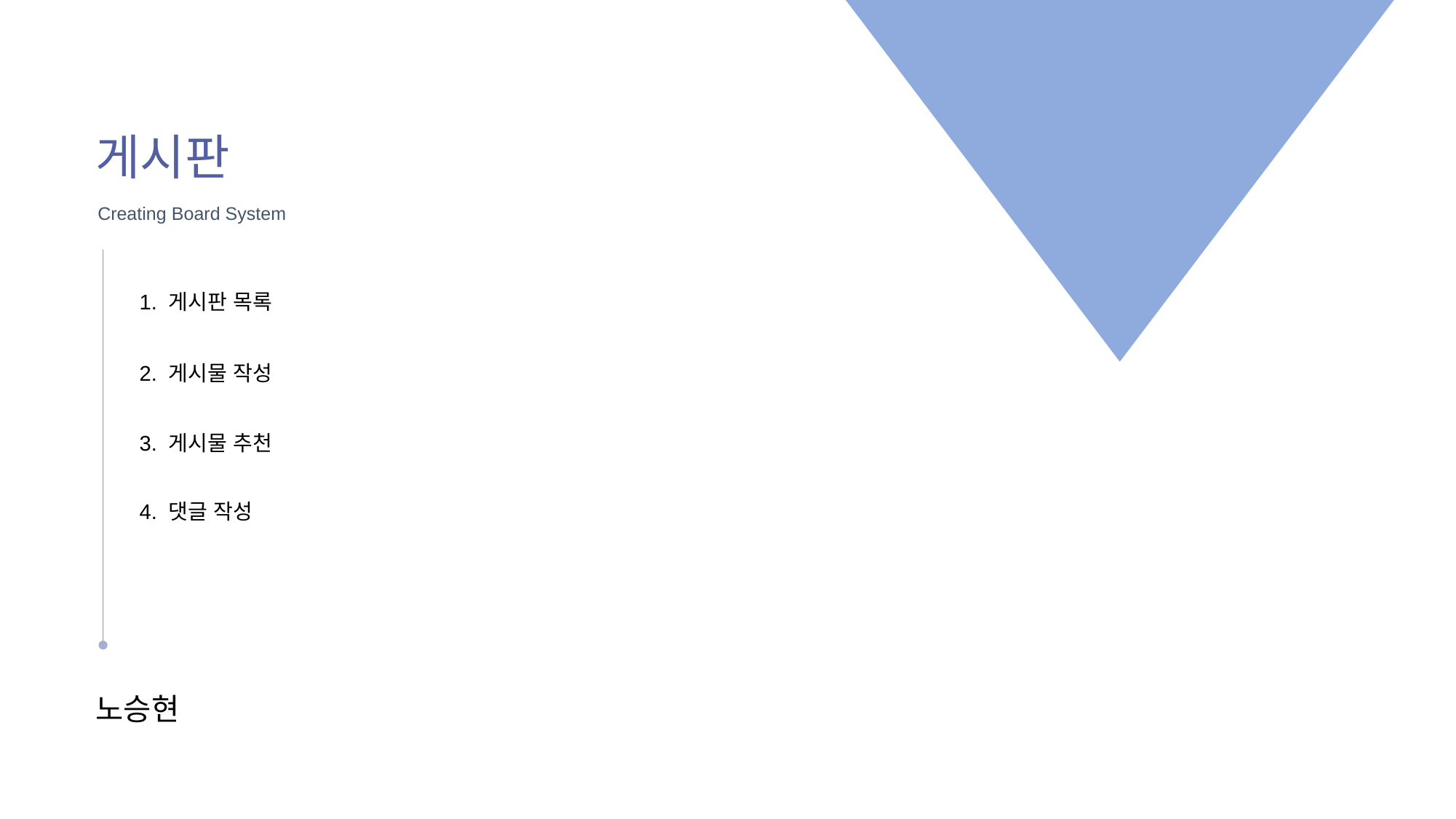

게시판
Creating Board System
1. 게시판 목록
2. 게시물 작성
3. 게시물 추천
4. 댓글 작성
노승현